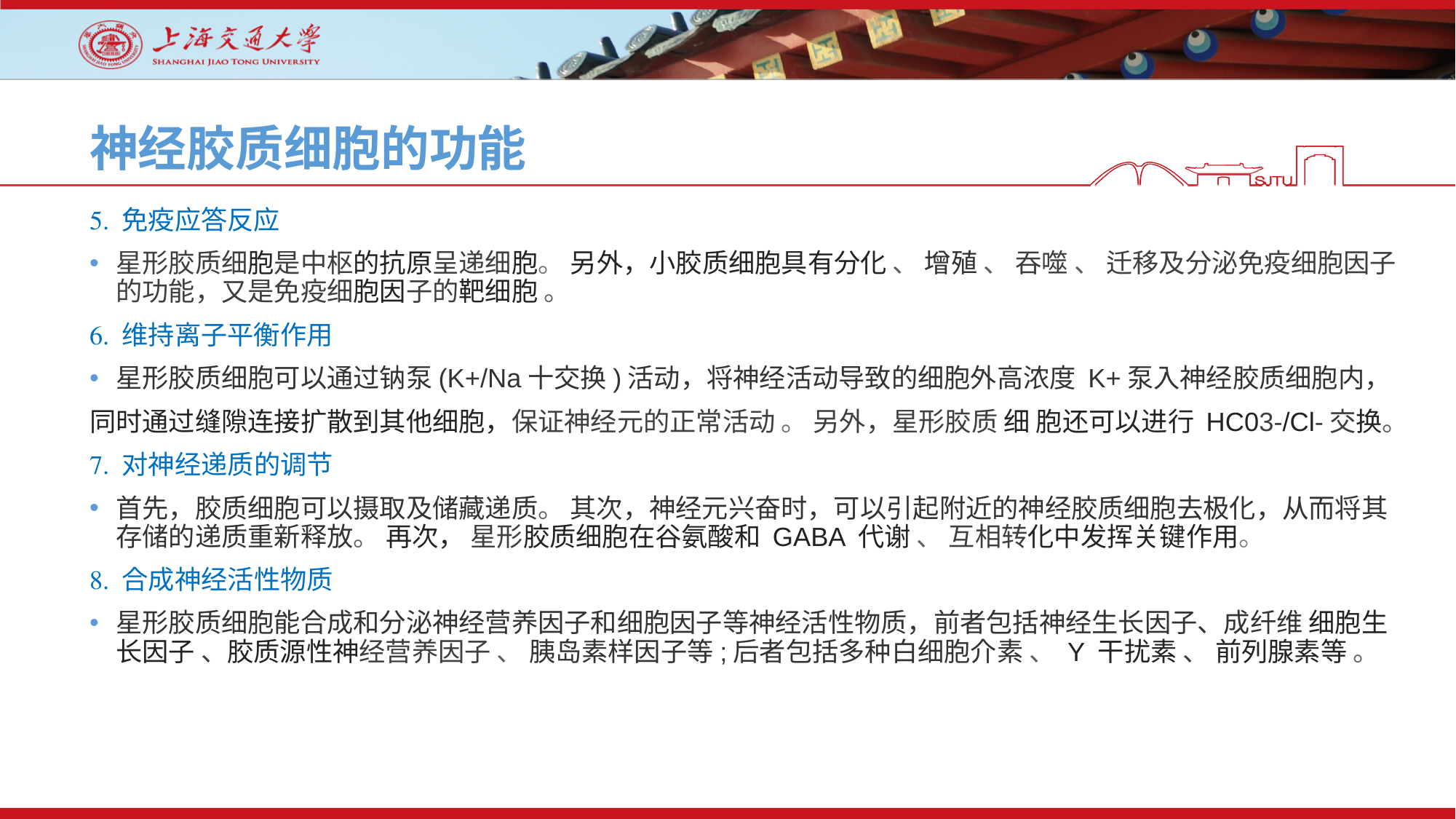

# 神经胶质细胞的功能
5. 免疫应答反应
星形胶质细胞是中枢的抗原呈递细胞。 另外，小胶质细胞具有分化 、 增殖 、 吞噬 、 迁移及分泌免疫细胞因子的功能，又是免疫细胞因子的靶细胞 。
6. 维持离子平衡作用
星形胶质细胞可以通过钠泵(K+/Na十交换)活动，将神经活动导致的细胞外高浓度 K+泵入神经胶质细胞内，
同时通过缝隙连接扩散到其他细胞，保证神经元的正常活动 。 另外，星形胶质 细 胞还可以进行 HC03-/Cl-交换。
7. 对神经递质的调节
首先，胶质细胞可以摄取及储藏递质。 其次，神经元兴奋时，可以引起附近的神经胶质细胞去极化，从而将其存储的递质重新释放。 再次， 星形胶质细胞在谷氨酸和 GABA 代谢 、 互相转化中发挥关键作用。
8. 合成神经活性物质
星形胶质细胞能合成和分泌神经营养因子和细胞因子等神经活性物质，前者包括神经生长因子、成纤维 细胞生长因子 、胶质源性神经营养因子 、 胰岛素样因子等;后者包括多种白细胞介素 、 Y­ 干扰素 、 前列腺素等 。